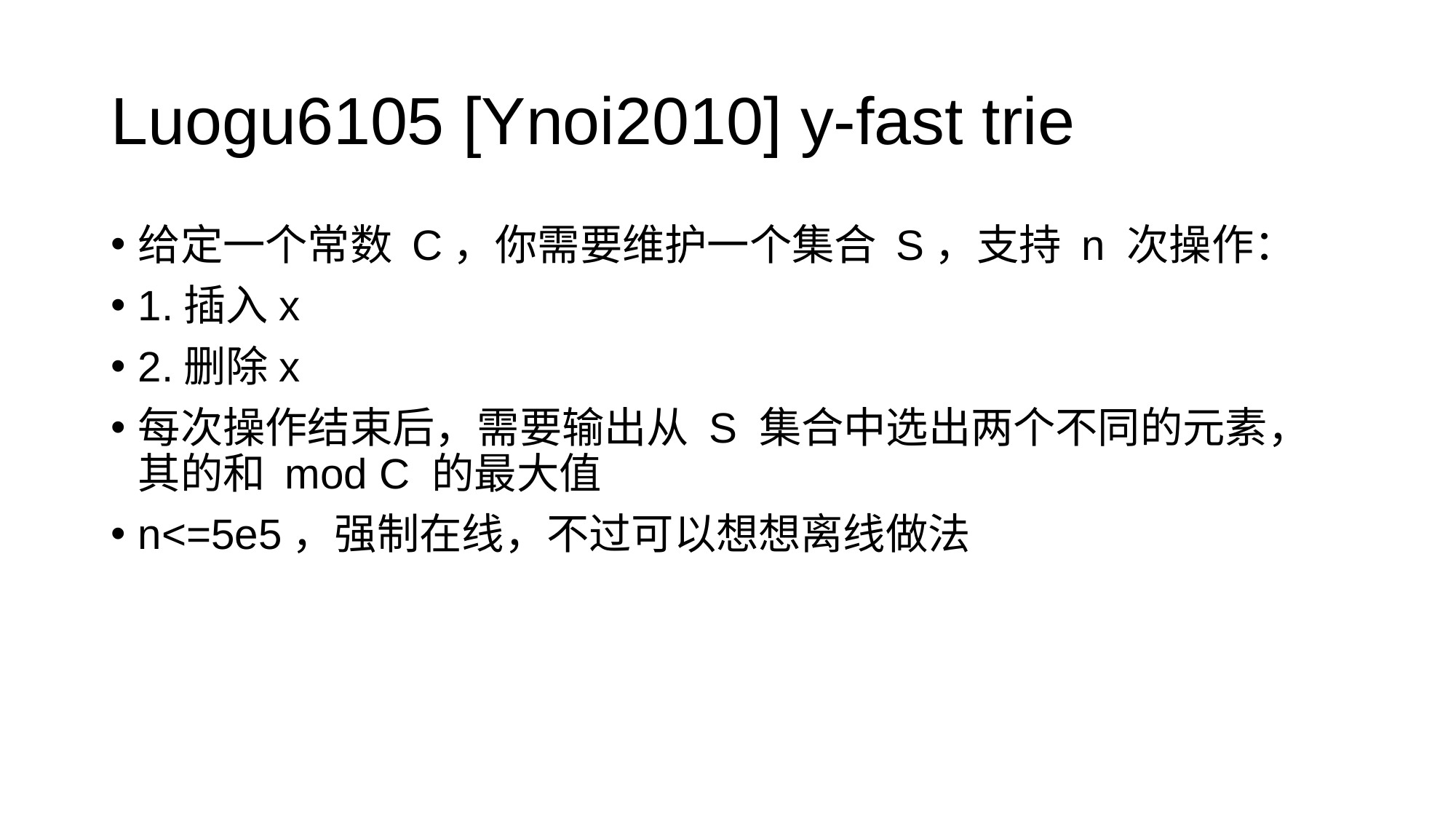

# Luogu6105 [Ynoi2010] y-fast trie
给定一个常数 C，你需要维护一个集合 S，支持 n 次操作：
1.插入x
2.删除x
每次操作结束后，需要输出从 S 集合中选出两个不同的元素，其的和 mod C 的最大值
n<=5e5，强制在线，不过可以想想离线做法